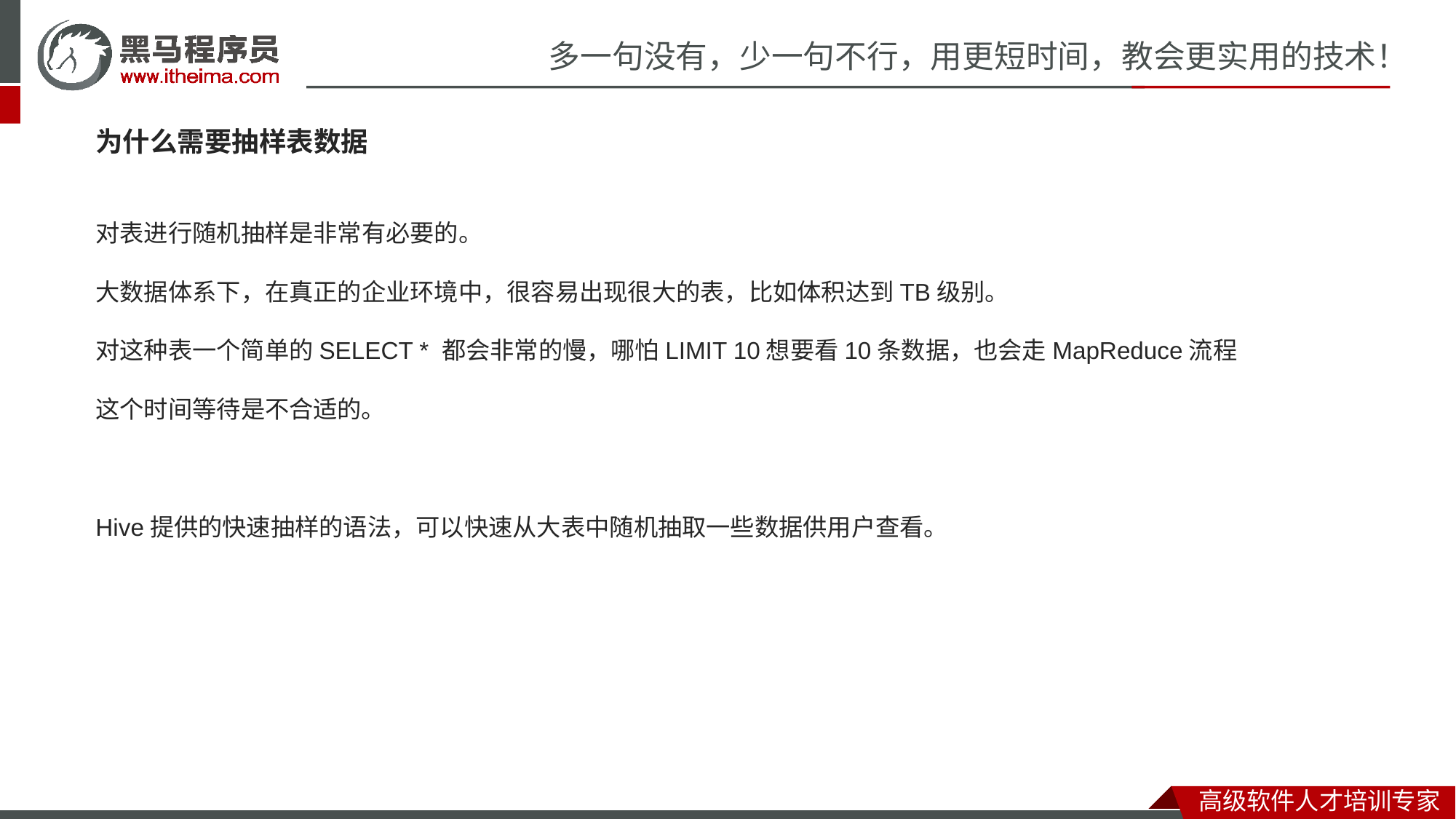

为什么需要抽样表数据
对表进行随机抽样是非常有必要的。
大数据体系下，在真正的企业环境中，很容易出现很大的表，比如体积达到TB级别。
对这种表一个简单的SELECT * 都会非常的慢，哪怕LIMIT 10想要看10条数据，也会走MapReduce流程
这个时间等待是不合适的。

Hive提供的快速抽样的语法，可以快速从大表中随机抽取一些数据供用户查看。